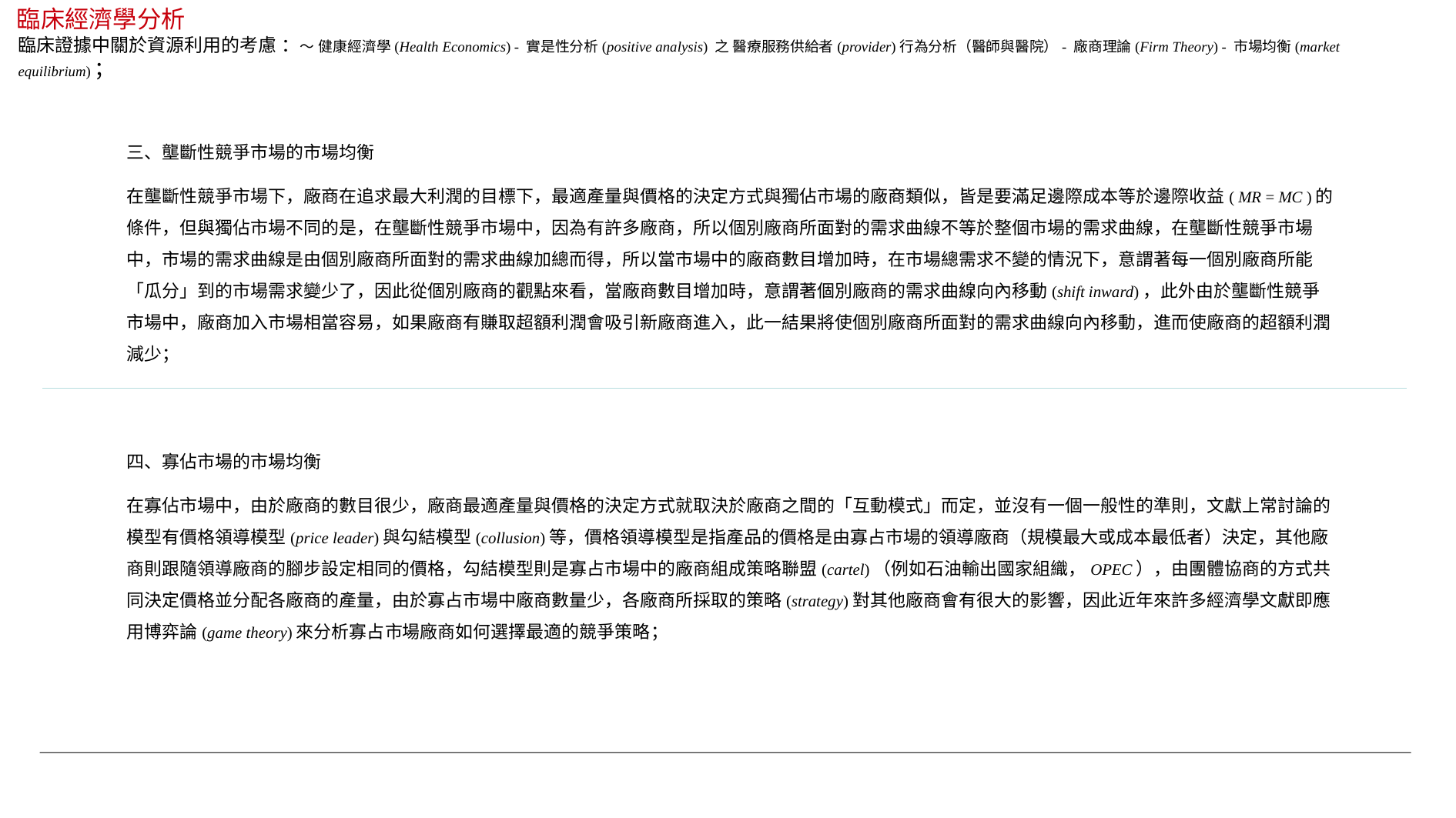

臨床經濟學分析
臨床證據中關於資源利用的考慮 ：～ 健康經濟學(Health Economics) - 實是性分析(positive analysis) 之 醫療服務供給者(provider)行為分析（醫師與醫院）- 廠商理論(Firm Theory) - 市場均衡(market equilibrium)；
三、壟斷性競爭市場的市場均衡
在壟斷性競爭市場下，廠商在追求最大利潤的目標下，最適產量與價格的決定方式與獨佔市場的廠商類似，皆是要滿足邊際成本等於邊際收益( MR = MC )的條件，但與獨佔市場不同的是，在壟斷性競爭市場中，因為有許多廠商，所以個別廠商所面對的需求曲線不等於整個市場的需求曲線，在壟斷性競爭市場中，市場的需求曲線是由個別廠商所面對的需求曲線加總而得，所以當市場中的廠商數目增加時，在市場總需求不變的情況下，意謂著每一個別廠商所能「瓜分」到的市場需求變少了，因此從個別廠商的觀點來看，當廠商數目增加時，意謂著個別廠商的需求曲線向內移動(shift inward)，此外由於壟斷性競爭市場中，廠商加入市場相當容易，如果廠商有賺取超額利潤會吸引新廠商進入，此一結果將使個別廠商所面對的需求曲線向內移動，進而使廠商的超額利潤減少；
四、寡佔市場的市場均衡
在寡佔市場中，由於廠商的數目很少，廠商最適產量與價格的決定方式就取決於廠商之間的「互動模式」而定，並沒有一個一般性的準則，文獻上常討論的模型有價格領導模型(price leader)與勾結模型(collusion)等，價格領導模型是指產品的價格是由寡占市場的領導廠商（規模最大或成本最低者）決定，其他廠商則跟隨領導廠商的腳步設定相同的價格，勾結模型則是寡占市場中的廠商組成策略聯盟(cartel)（例如石油輸出國家組織，OPEC），由團體協商的方式共同決定價格並分配各廠商的產量，由於寡占市場中廠商數量少，各廠商所採取的策略(strategy)對其他廠商會有很大的影響，因此近年來許多經濟學文獻即應用博弈論(game theory)來分析寡占市場廠商如何選擇最適的競爭策略；